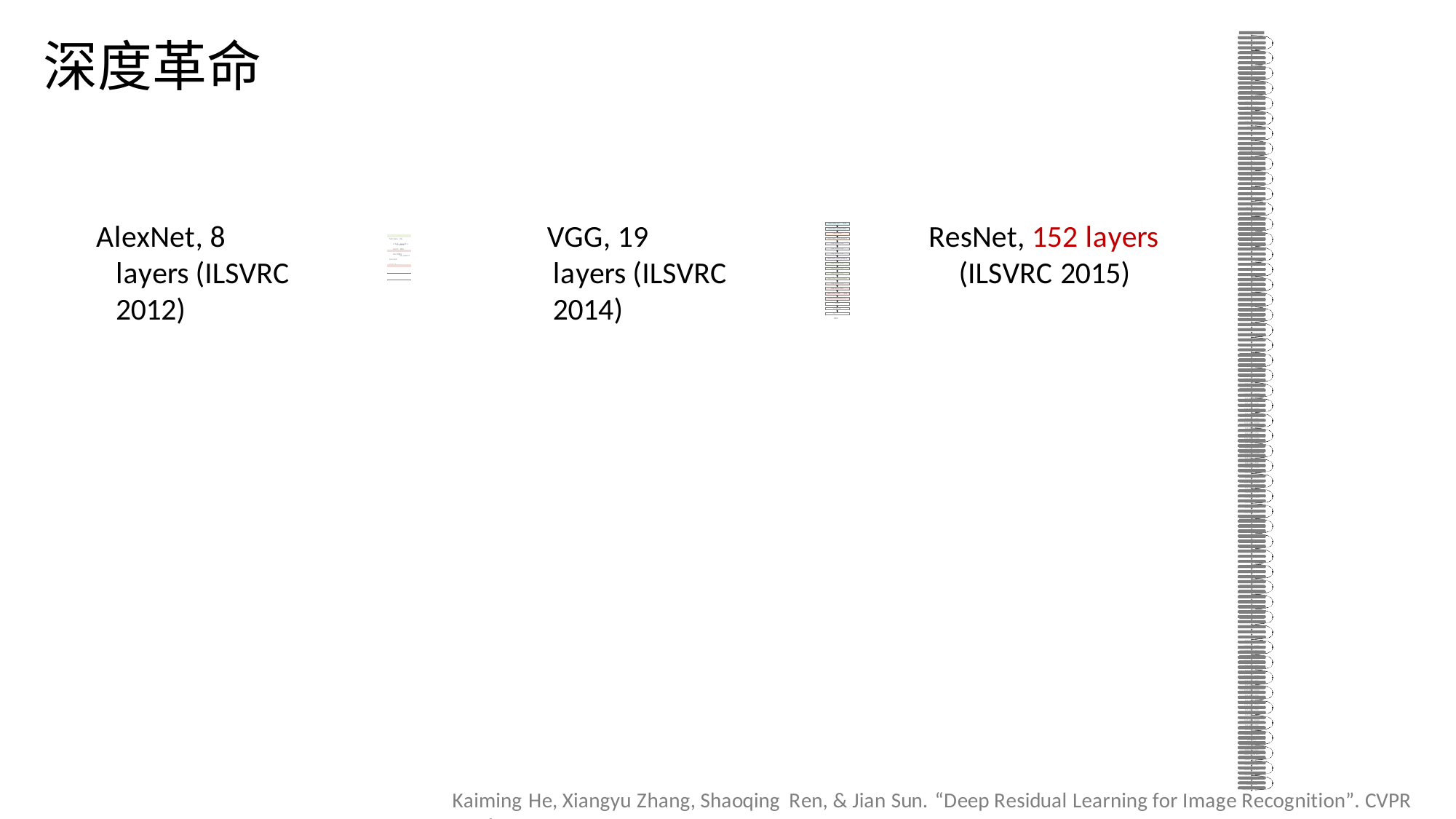

深度革命

7x7 conv, 64, /2, pool /2
1x1 conv, 64 3x3 conv, 64 1x1 conv, 256 1x1 conv, 64 3x3 conv, 64

1x1 conv, 256 1x1 conv, 64      3x3 conv, 64      1x1 conv, 256 1x1 conv, 128, /2 3x3 conv, 128 1x1 conv, 512 1x1 conv, 128 3x3 conv, 128 1x1 conv, 512 1x1 conv, 128 3x3 conv, 128 1x1 conv, 512
1x1 conv, 128 3x3 conv, 128 1x1 conv, 512
1x1 conv, 128 3x3 conv, 128 1x1 conv, 512
1x1 conv, 128 3x3 conv, 128 1x1 conv, 512
1x1 conv, 128 3x3 conv, 128 1x1 conv, 512 1x1 conv, 128 3x3 conv, 128 1x1 conv, 512 1x1 conv, 256, /2 3x3 conv, 256 1x1 conv, 1024 1x1 conv, 256
3x3 conv, 256 1x1 conv, 1024 1x1 conv, 256
3x3 conv, 256 1x1 conv, 1024 1x1 conv, 256
3x3 conv, 256 1x1 conv, 1024 1x1 conv, 256
3x3 conv, 256 1x1 conv, 1024 1x1 conv, 256
3x3 conv, 256 1x1 conv, 1024 1x1 conv, 256
3x3 conv, 256 1x1 conv, 1024 1x1 conv, 256
3x3 conv, 256 1x1 conv, 1024 1x1 conv, 256
3x3 conv, 256 1x1 conv, 1024 1x1 conv, 256 3x3 conv, 256 1x1 conv, 1024 1x1 conv, 256 3x3 conv, 256 1x1 conv, 1024 1x1 conv, 256 3x3 conv, 256 1x1 conv, 1024 1x1 conv, 256 3x3 conv, 256 1x1 conv, 1024 1x1 conv, 256 3x3 conv, 256 1x1 conv, 1024 1x1 conv, 256 3x3 conv, 256 1x1 conv, 1024 1x1 conv, 256 3x3 conv, 256 1x1 conv, 1024 1x1 conv, 256 3x3 conv, 256 1x1 conv, 1024 1x1 conv, 256 3x3 conv, 256 1x1 conv, 1024 1x1 conv, 256 3x3 conv, 256 1x1 conv, 1024 1x1 conv, 256 3x3 conv, 256 1x1 conv, 1024 1x1 conv, 256 3x3 conv, 256 1x1 conv, 1024 1x1 conv, 256 3x3 conv, 256 1x1 conv, 1024 1x1 conv, 256 3x3 conv, 256 1x1 conv, 1024 1x1 conv, 256 3x3 conv, 256 1x1 conv, 1024 1x1 conv, 256 3x3 conv, 256 1x1 conv, 1024 1x1 conv, 256 3x3 conv, 256 1x1 conv, 1024 1x1 conv, 256 3x3 conv, 256 1x1 conv, 1024 1x1 conv, 256 3x3 conv, 256 1x1 conv, 1024 1x1 conv, 256 3x3 conv, 256 1x1 conv, 1024 1x1 conv, 256 3x3 conv, 256 1x1 conv, 1024 1x1 conv, 256 3x3 conv, 256 1x1 conv, 1024 1x1 conv, 256 3x3 conv, 256 1x1 conv, 1024 1x1 conv, 256 3x3 conv, 256 1x1 conv, 1024 1x1 conv, 256 3x3 conv, 256 1x1 conv, 1024 1x1 conv, 256 3x3 conv, 256 1x1 conv, 1024 1x1 conv, 256 3x3 conv, 256 1x1 conv, 1024 1x1 conv, 512, /2 3x3 conv, 512 1x1 conv, 2048 1x1 conv, 512 3x3 conv, 512 1x1 conv, 2048 1x1 conv, 512 3x3 conv, 512 1x1 conv, 2048
        ave pool, fc 10 00
AlexNet, 8 layers (ILSVRC 2012)
VGG, 19 layers (ILSVRC 2014)
ResNet, 152 layers
(ILSVRC 2015)
3x3 conv, 64        3x3 conv, 64, pool/2 3x3 conv, 128

3x3 conv, 128, pool/2 3x3 conv, 256  3x3 conv, 256  3x3 conv, 256

3x3 conv, 256, pool/2 3x3 conv, 512  3x3 conv, 512

3x3 conv, 512

3x3 conv, 512, pool/2 3x3 conv, 512  3x3 conv, 512

3x3 conv, 512        3x3 conv, 512, pool/2 fc, 4096

fc, 4096 fc, 1000

| 5x5 conv, 2 3x3 con | 56, pool/2 v, 384 |
| --- | --- |
| 3x3 con 3x3 conv, 2 | v, 384 56, pool/2 |
| fc, 4 | 096 |
|  |  |
fc, 4096 fc, 1000
Kaiming He, Xiangyu Zhang, Shaoqing  Ren, & Jian Sun. “Deep Residual Learning for Image Recognition”. CVPR 2016.